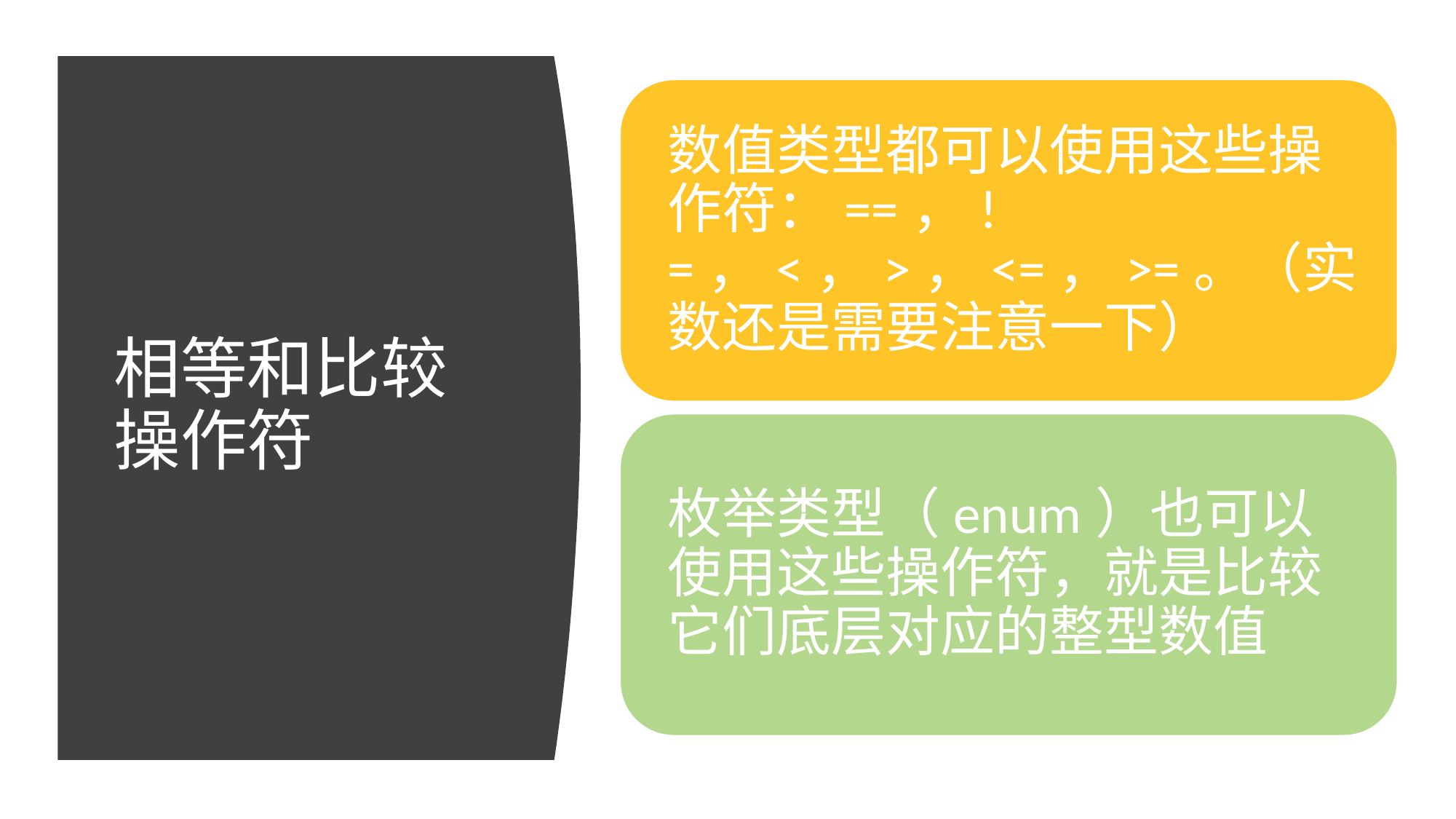

数值类型都可以使用这些操作符：==，!=，<，>，<=，>=。（实数还是需要注意一下）
枚举类型（enum）也可以使用这些操作符，就是比较它们底层对应的整型数值

# 相等和比较操作符